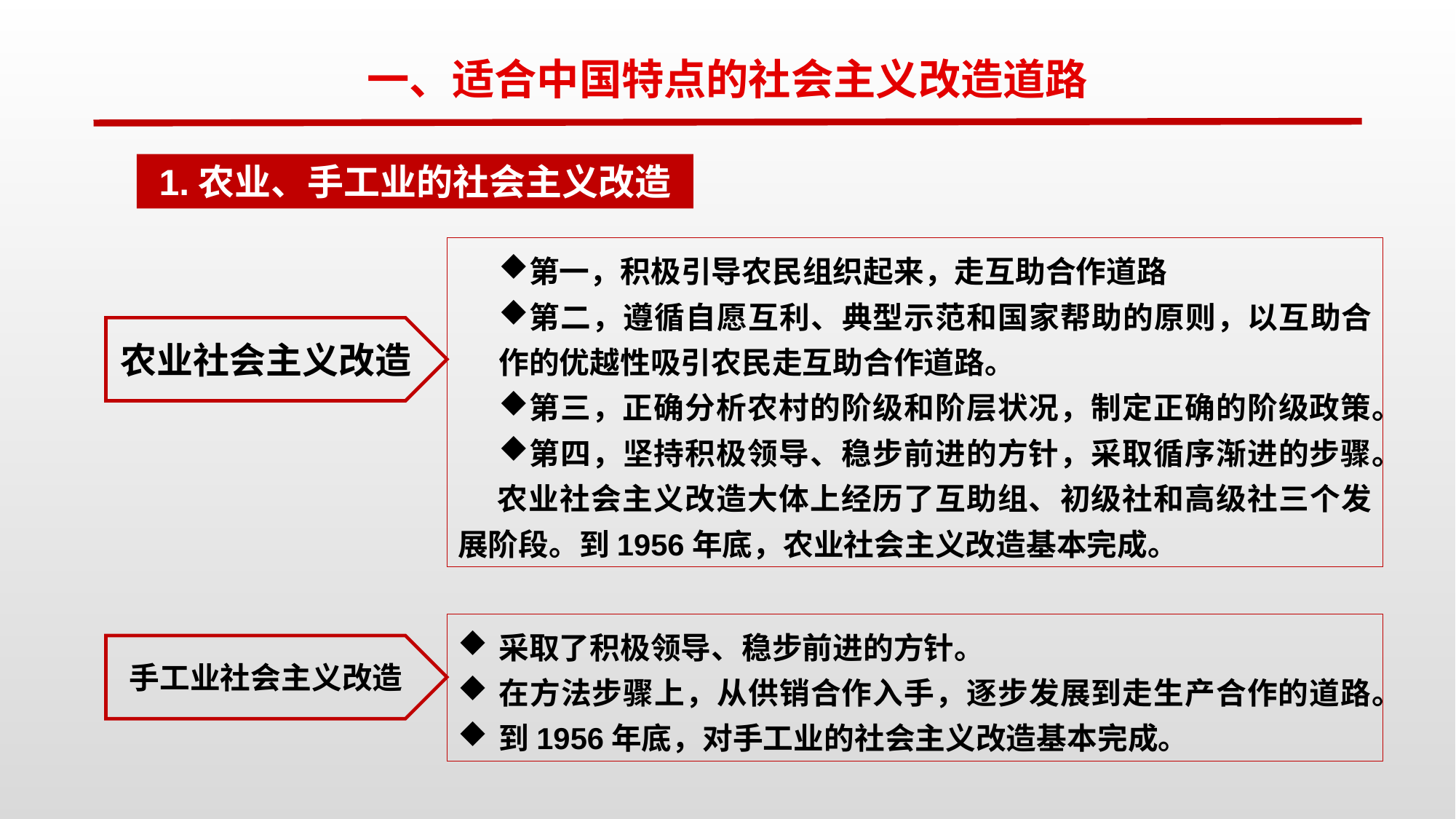

一、适合中国特点的社会主义改造道路
1.农业、手工业的社会主义改造
第一，积极引导农民组织起来，走互助合作道路
第二，遵循自愿互利、典型示范和国家帮助的原则，以互助合作的优越性吸引农民走互助合作道路。
第三，正确分析农村的阶级和阶层状况，制定正确的阶级政策。
第四，坚持积极领导、稳步前进的方针，采取循序渐进的步骤。
    农业社会主义改造大体上经历了互助组、初级社和高级社三个发展阶段。到1956年底，农业社会主义改造基本完成。
农业社会主义改造
采取了积极领导、稳步前进的方针。
在方法步骤上，从供销合作入手，逐步发展到走生产合作的道路。
到1956年底，对手工业的社会主义改造基本完成。
手工业社会主义改造